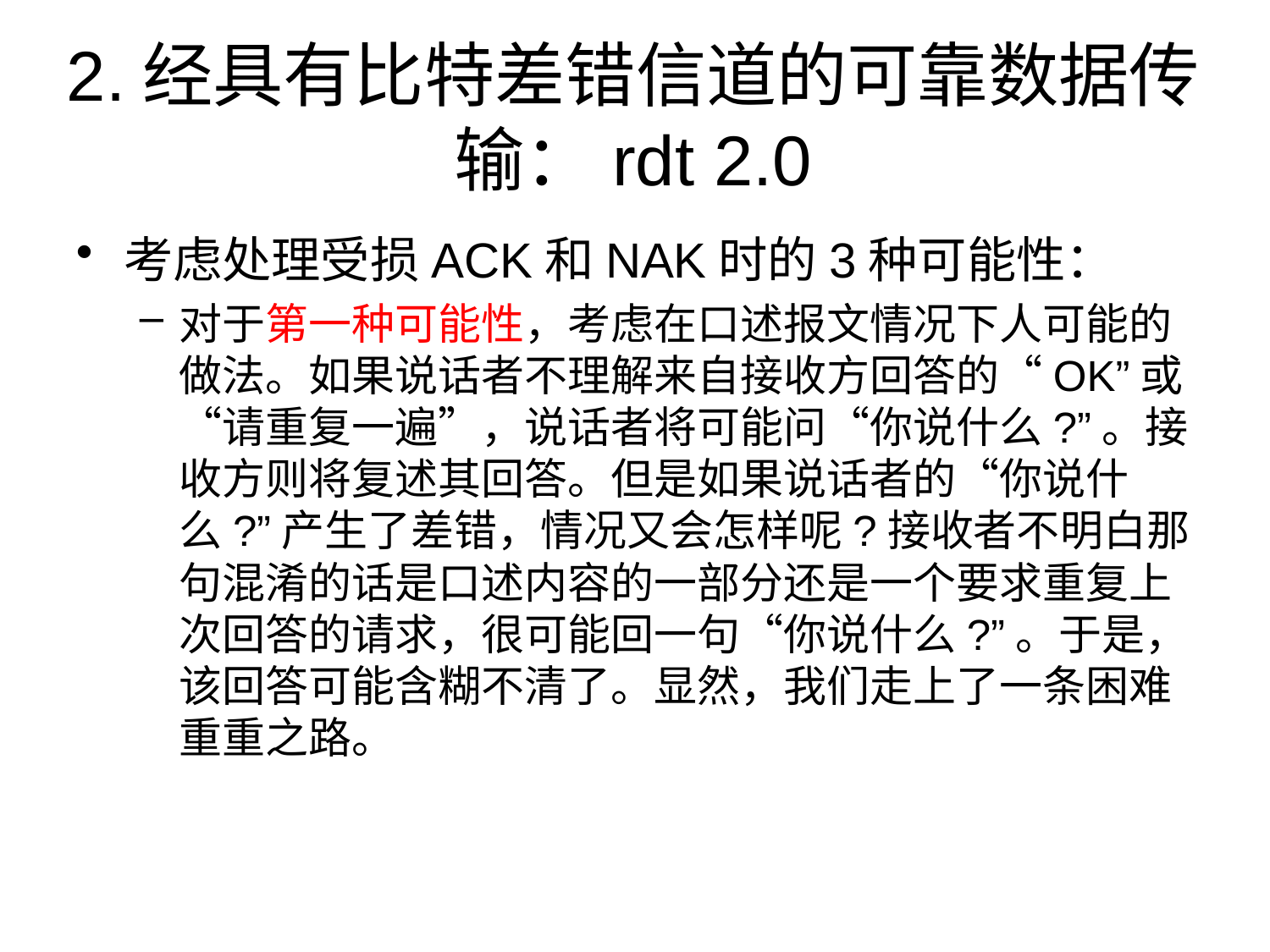

# 2.经具有比特差错信道的可靠数据传输：rdt 2.0
考虑处理受损ACK和NAK时的3种可能性：
对于第一种可能性，考虑在口述报文情况下人可能的做法。如果说话者不理解来自接收方回答的“OK”或“请重复一遍”，说话者将可能问“你说什么?”。接收方则将复述其回答。但是如果说话者的“你说什么?”产生了差错，情况又会怎样呢?接收者不明白那句混淆的话是口述内容的一部分还是一个要求重复上次回答的请求，很可能回一句“你说什么?”。于是，该回答可能含糊不清了。显然，我们走上了一条困难重重之路。